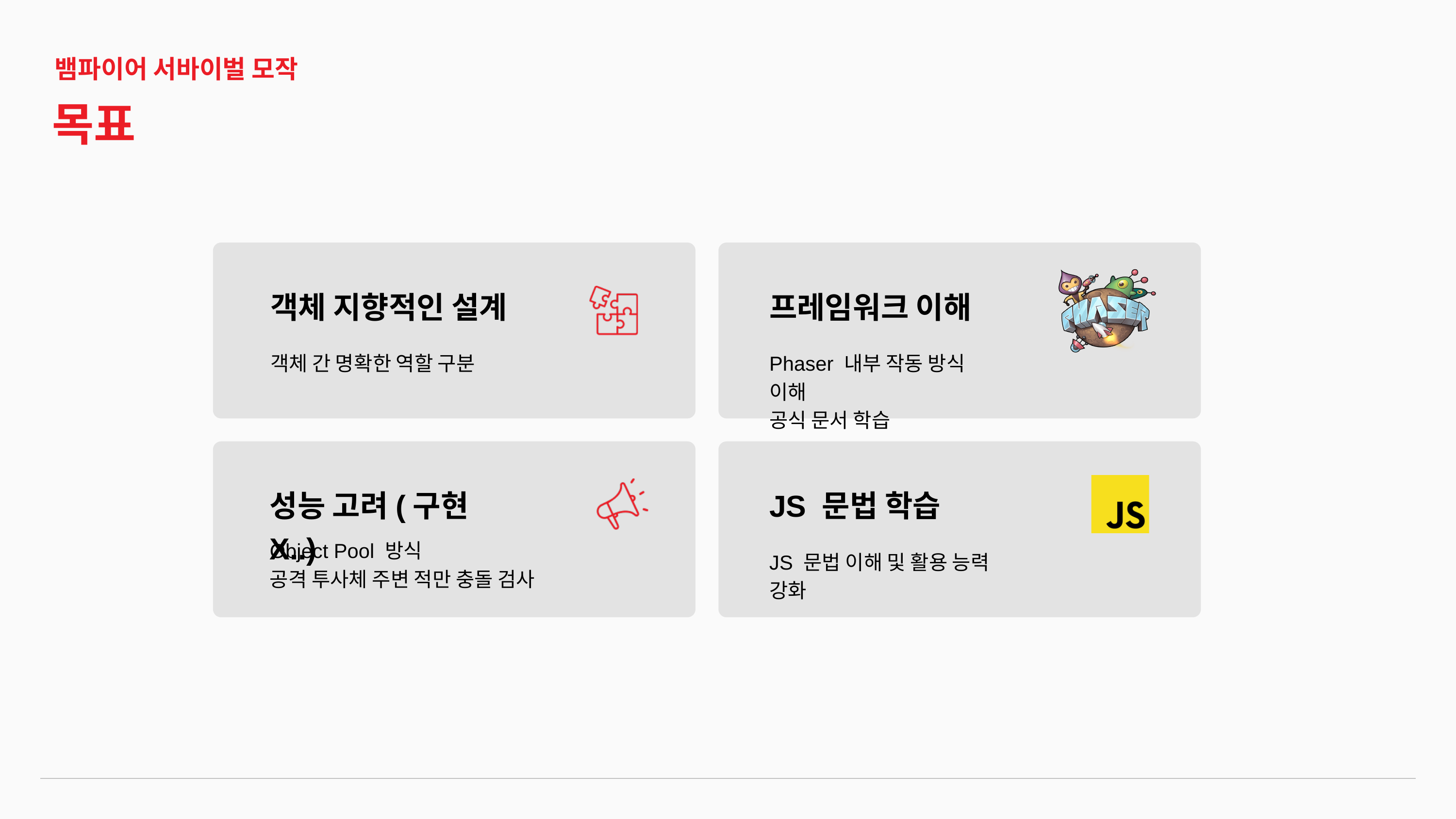

뱀파이어 서바이벌 모작
목표

객체 지향적인 설계
프레임워크 이해

객체 간 명확한 역할 구분
Phaser 내부 작동 방식 이해
공식 문서 학습

성능 고려(구현X..)
JS 문법 학습
Object Pool 방식
공격 투사체 주변 적만 충돌 검사

JS 문법 이해 및 활용 능력 강화